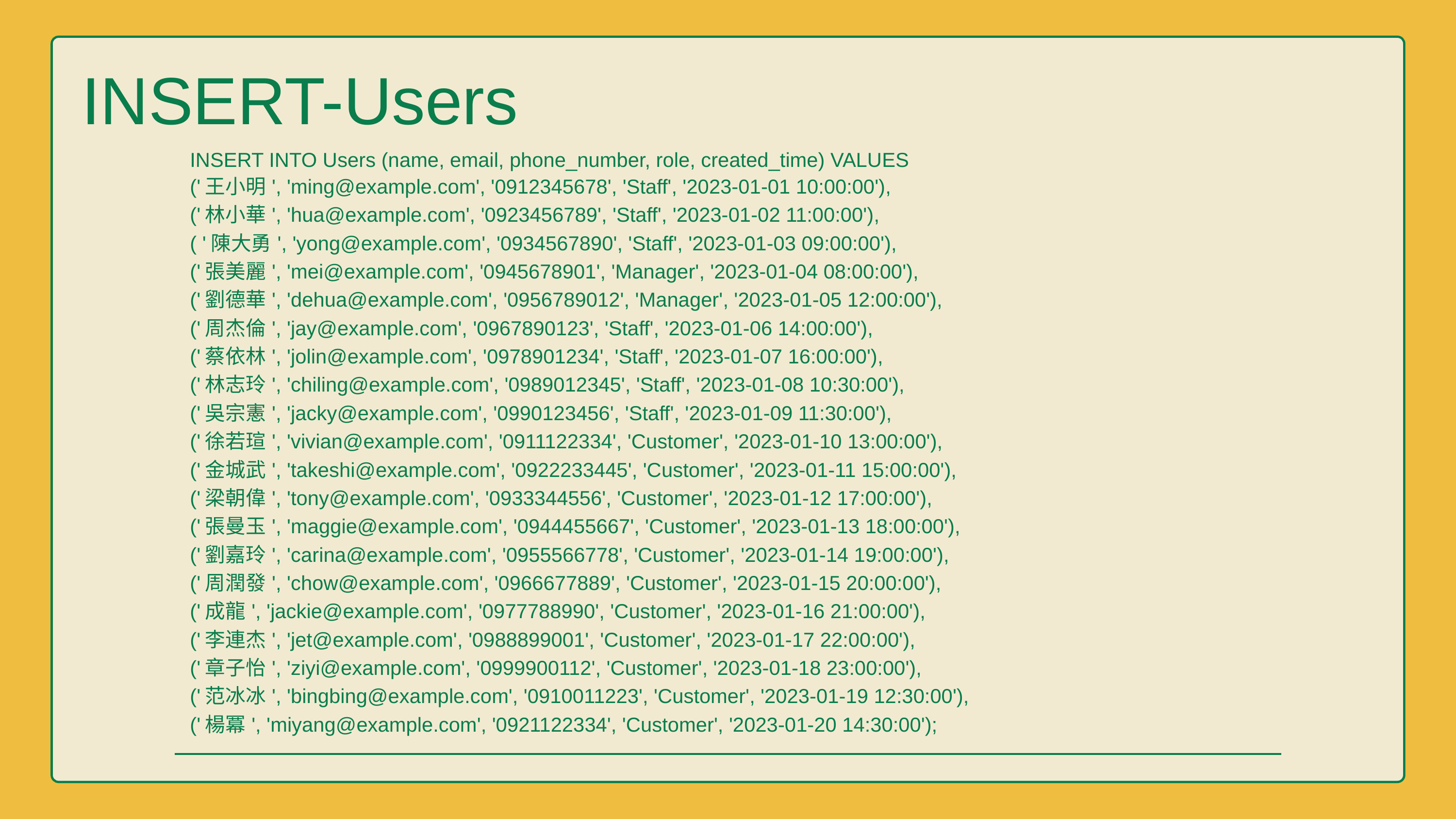

INSERT-Users
| INSERT INTO Users (name, email, phone\_number, role, created\_time) VALUES ('王小明', 'ming@example.com', '0912345678', 'Staff', '2023-01-01 10:00:00'), ('林小華', 'hua@example.com', '0923456789', 'Staff', '2023-01-02 11:00:00'), ( '陳大勇', 'yong@example.com', '0934567890', 'Staff', '2023-01-03 09:00:00'), ('張美麗', 'mei@example.com', '0945678901', 'Manager', '2023-01-04 08:00:00'), ('劉德華', 'dehua@example.com', '0956789012', 'Manager', '2023-01-05 12:00:00'), ('周杰倫', 'jay@example.com', '0967890123', 'Staff', '2023-01-06 14:00:00'), ('蔡依林', 'jolin@example.com', '0978901234', 'Staff', '2023-01-07 16:00:00'), ('林志玲', 'chiling@example.com', '0989012345', 'Staff', '2023-01-08 10:30:00'), ('吳宗憲', 'jacky@example.com', '0990123456', 'Staff', '2023-01-09 11:30:00'), ('徐若瑄', 'vivian@example.com', '0911122334', 'Customer', '2023-01-10 13:00:00'), ('金城武', 'takeshi@example.com', '0922233445', 'Customer', '2023-01-11 15:00:00'), ('梁朝偉', 'tony@example.com', '0933344556', 'Customer', '2023-01-12 17:00:00'), ('張曼玉', 'maggie@example.com', '0944455667', 'Customer', '2023-01-13 18:00:00'), ('劉嘉玲', 'carina@example.com', '0955566778', 'Customer', '2023-01-14 19:00:00'), ('周潤發', 'chow@example.com', '0966677889', 'Customer', '2023-01-15 20:00:00'), ('成龍', 'jackie@example.com', '0977788990', 'Customer', '2023-01-16 21:00:00'), ('李連杰', 'jet@example.com', '0988899001', 'Customer', '2023-01-17 22:00:00'), ('章子怡', 'ziyi@example.com', '0999900112', 'Customer', '2023-01-18 23:00:00'), ('范冰冰', 'bingbing@example.com', '0910011223', 'Customer', '2023-01-19 12:30:00'), ('楊冪', 'miyang@example.com', '0921122334', 'Customer', '2023-01-20 14:30:00'); |
| --- |